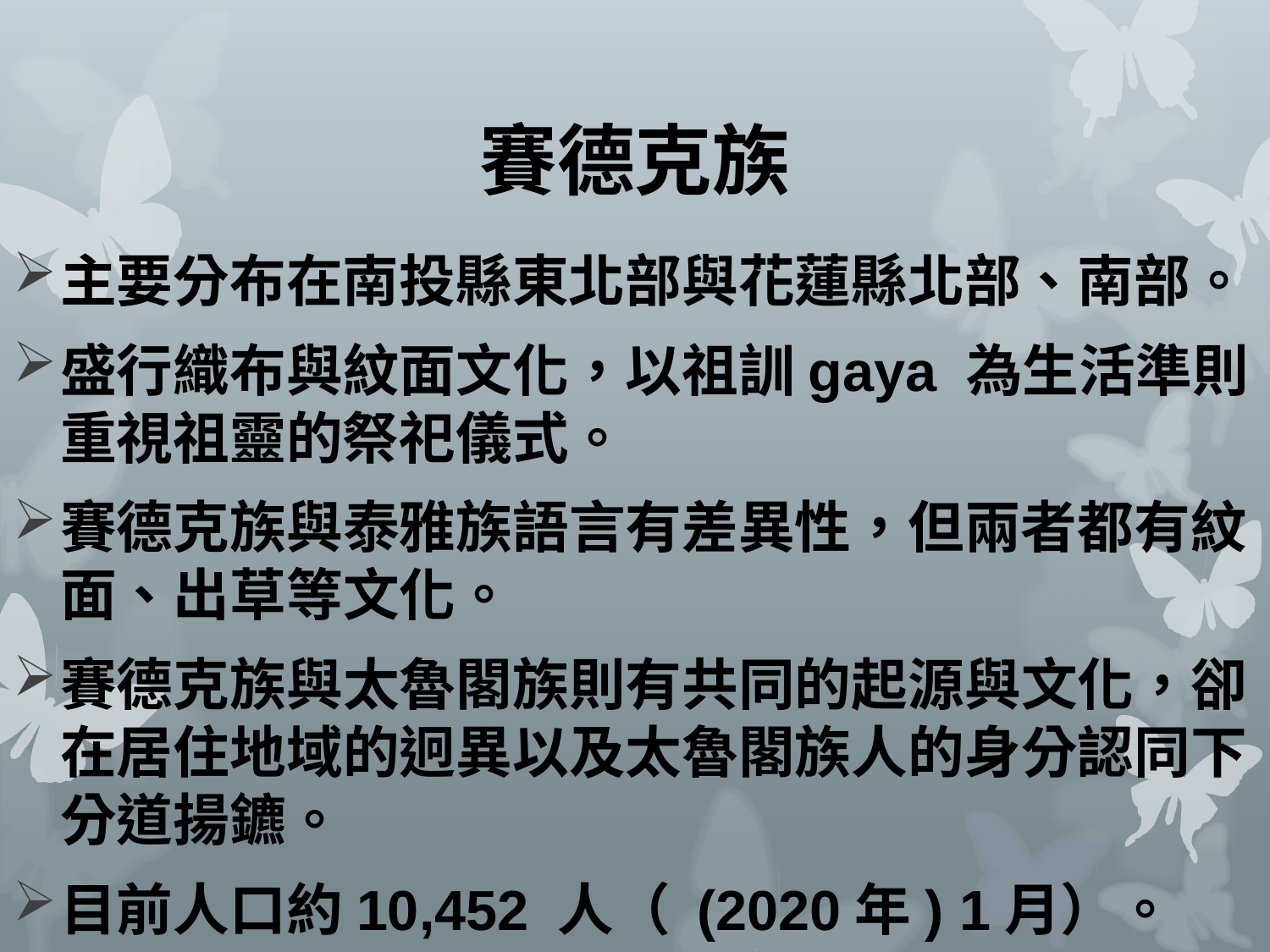

# 賽德克族
主要分布在南投縣東北部與花蓮縣北部、南部。
盛行織布與紋面文化，以祖訓gaya 為生活準則，重視祖靈的祭祀儀式。
賽德克族與泰雅族語言有差異性，但兩者都有紋面、出草等文化。
賽德克族與太魯閣族則有共同的起源與文化，卻在居住地域的迥異以及太魯閣族人的身分認同下分道揚鑣。
目前人口約10,452 人（ (2020年) 1月）。